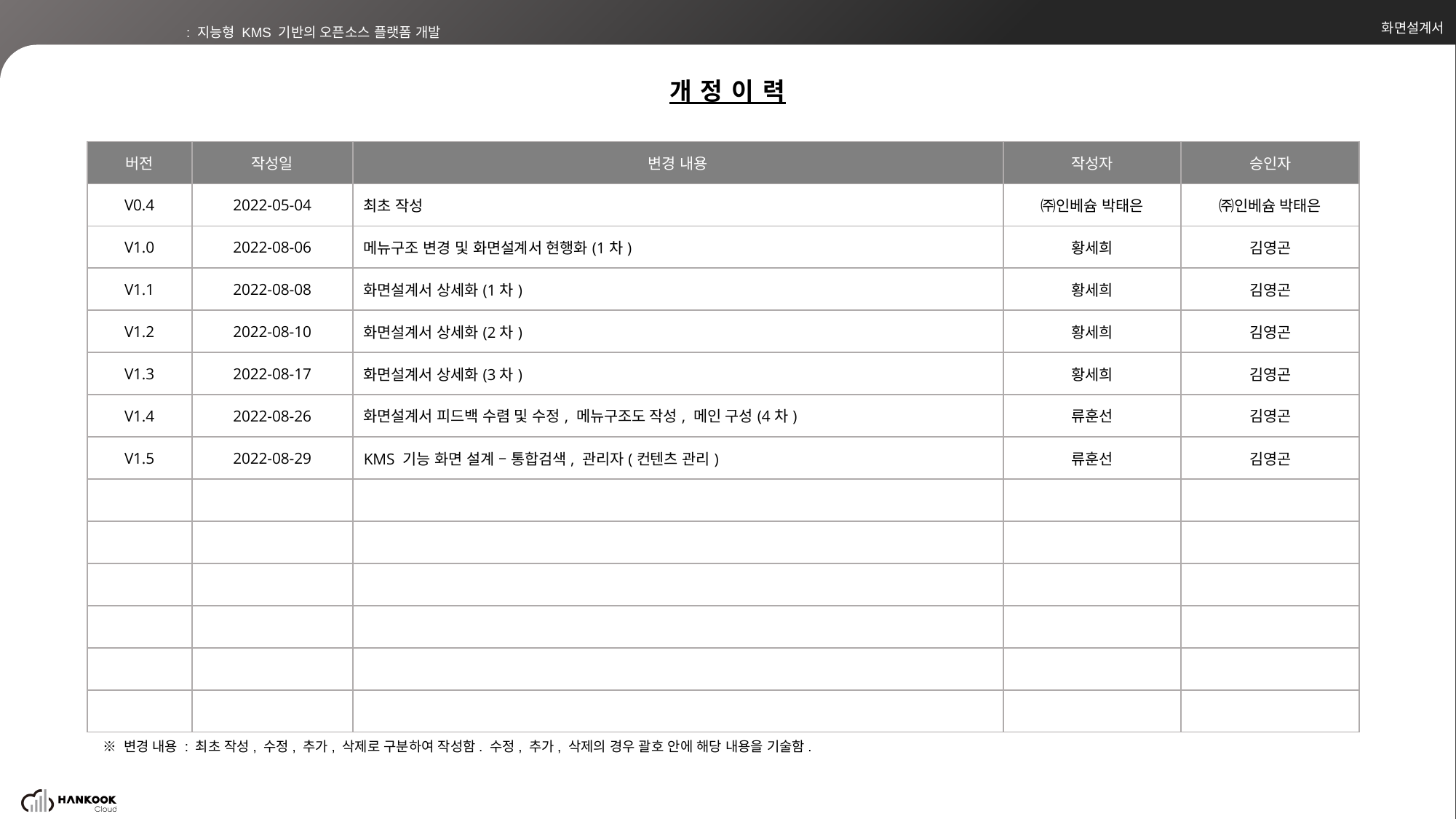

화면설계서
: 지능형 KMS 기반의 오픈소스 플랫폼 개발
개정이력
| 버전 | 작성일 | 변경 내용 | 작성자 | 승인자 |
| --- | --- | --- | --- | --- |
| V0.4 | 2022-05-04 | 최초 작성 | ㈜인베슘 박태은 | ㈜인베슘 박태은 |
| V1.0 | 2022-08-06 | 메뉴구조 변경 및 화면설계서 현행화(1차) | 황세희 | 김영곤 |
| V1.1 | 2022-08-08 | 화면설계서 상세화(1차) | 황세희 | 김영곤 |
| V1.2 | 2022-08-10 | 화면설계서 상세화(2차) | 황세희 | 김영곤 |
| V1.3 | 2022-08-17 | 화면설계서 상세화(3차) | 황세희 | 김영곤 |
| V1.4 | 2022-08-26 | 화면설계서 피드백 수렴 및 수정, 메뉴구조도 작성, 메인 구성(4차) | 류훈선 | 김영곤 |
| V1.5 | 2022-08-29 | KMS 기능 화면 설계 – 통합검색, 관리자(컨텐츠 관리) | 류훈선 | 김영곤 |
|  |  |  |  |  |
|  |  |  |  |  |
|  |  |  |  |  |
|  |  |  |  |  |
|  |  |  |  |  |
|  |  |  |  |  |
※ 변경 내용 : 최초 작성, 수정, 추가, 삭제로 구분하여 작성함. 수정, 추가, 삭제의 경우 괄호 안에 해당 내용을 기술함.